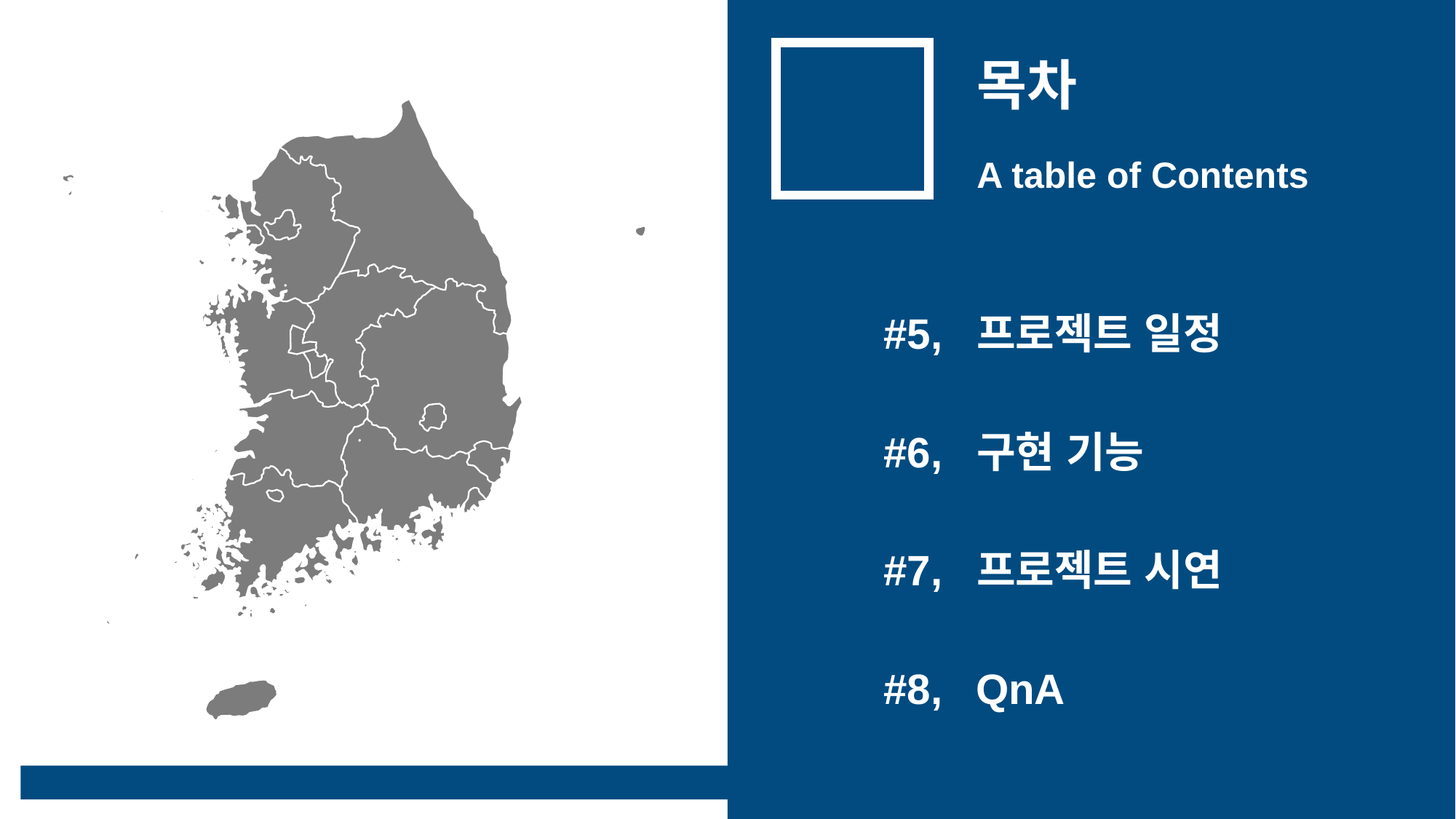

목차

A table of Contents
#5,
프로젝트 일정
#6,
구현 기능
#7,
프로젝트 시연
#8,
QnA